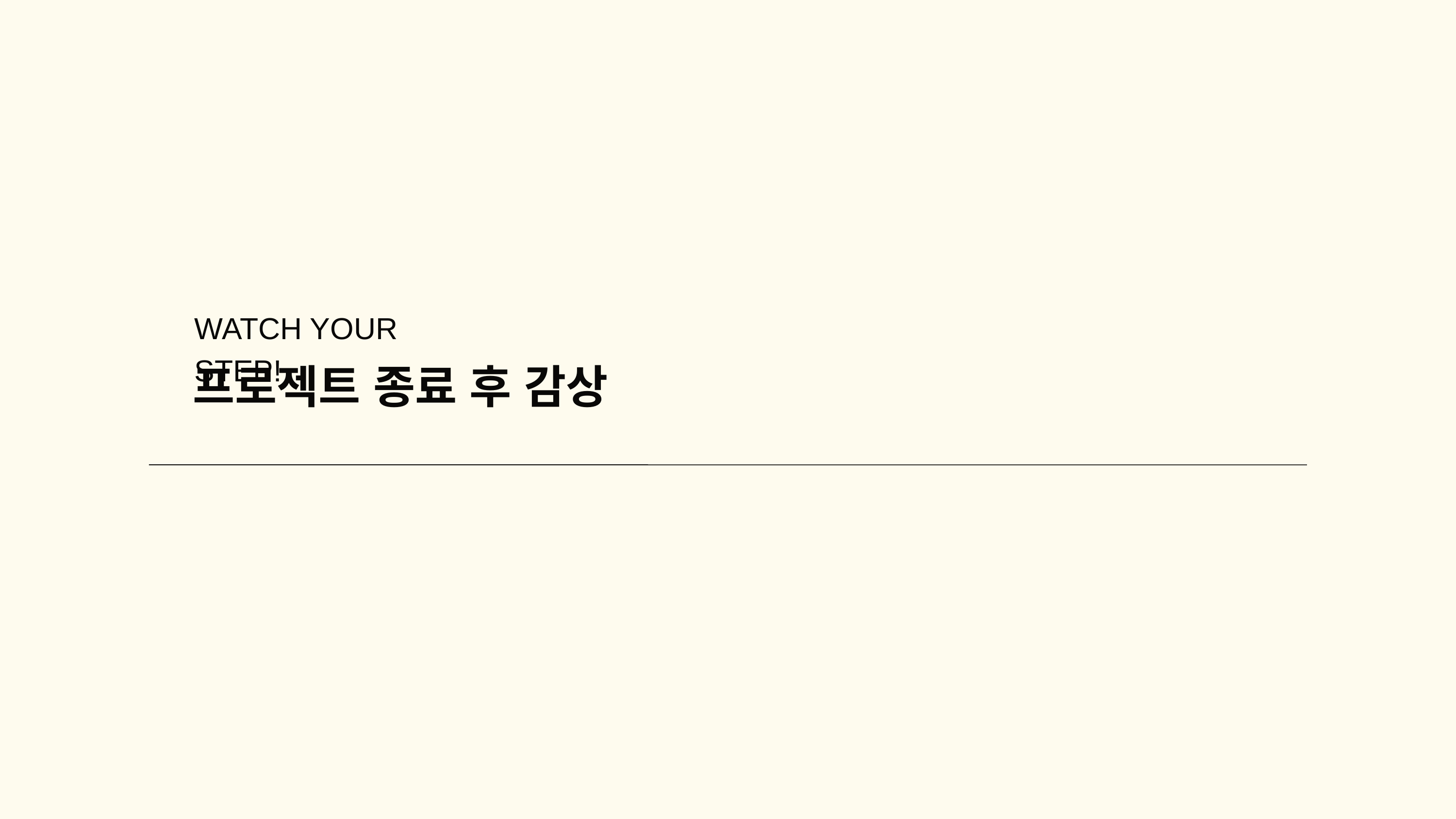

WATCH YOUR STEP!
프로젝트 종료 후 감상